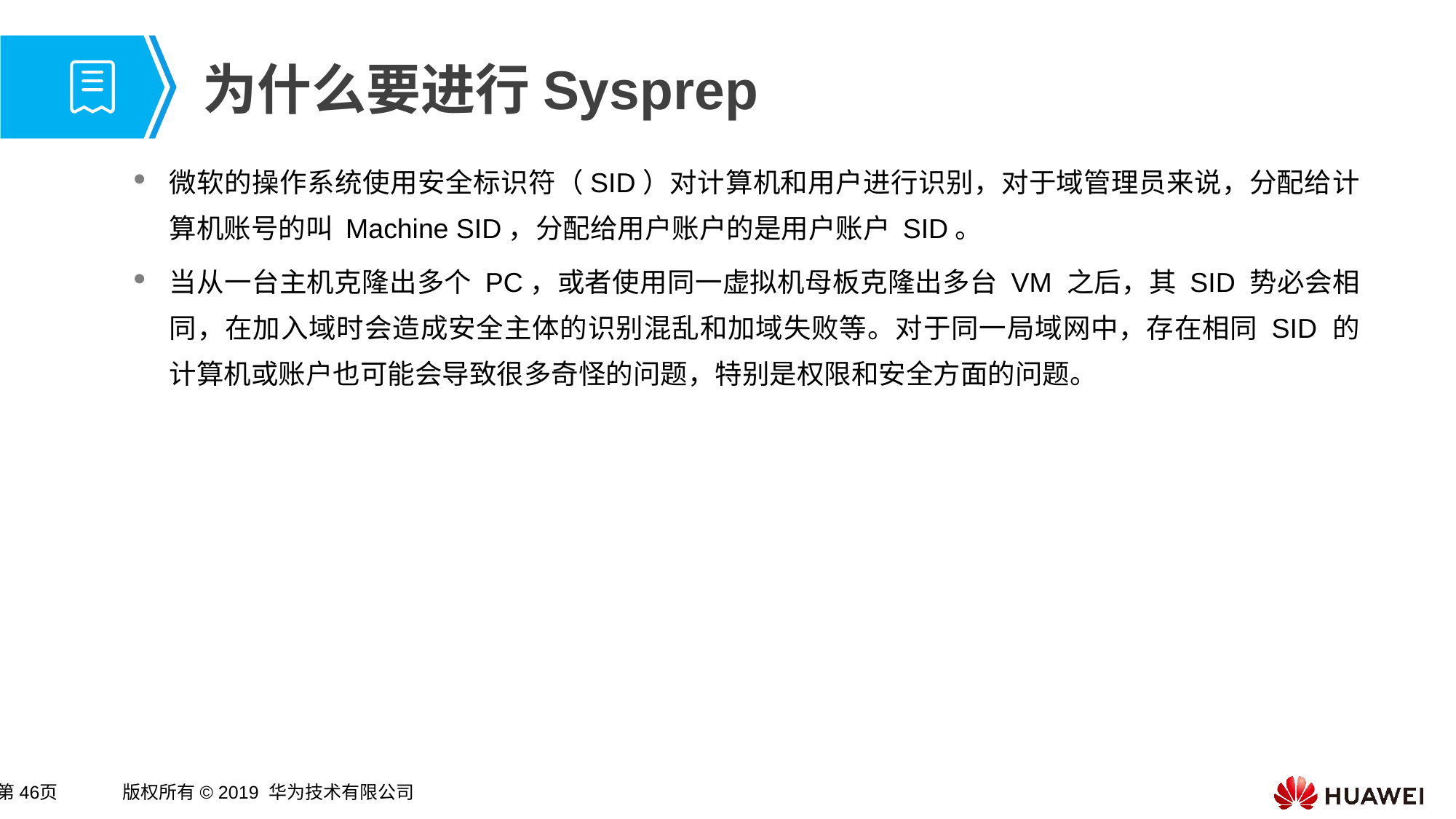

# 为什么要进行Sysprep

微软的操作系统使用安全标识符（SID）对计算机和用户进行识别，对于域管理员来说，分配给计算机账号的叫 Machine SID，分配给用户账户的是用户账户 SID。
当从一台主机克隆出多个 PC，或者使用同一虚拟机母板克隆出多台 VM 之后，其 SID 势必会相同，在加入域时会造成安全主体的识别混乱和加域失败等。对于同一局域网中，存在相同 SID 的计算机或账户也可能会导致很多奇怪的问题，特别是权限和安全方面的问题。